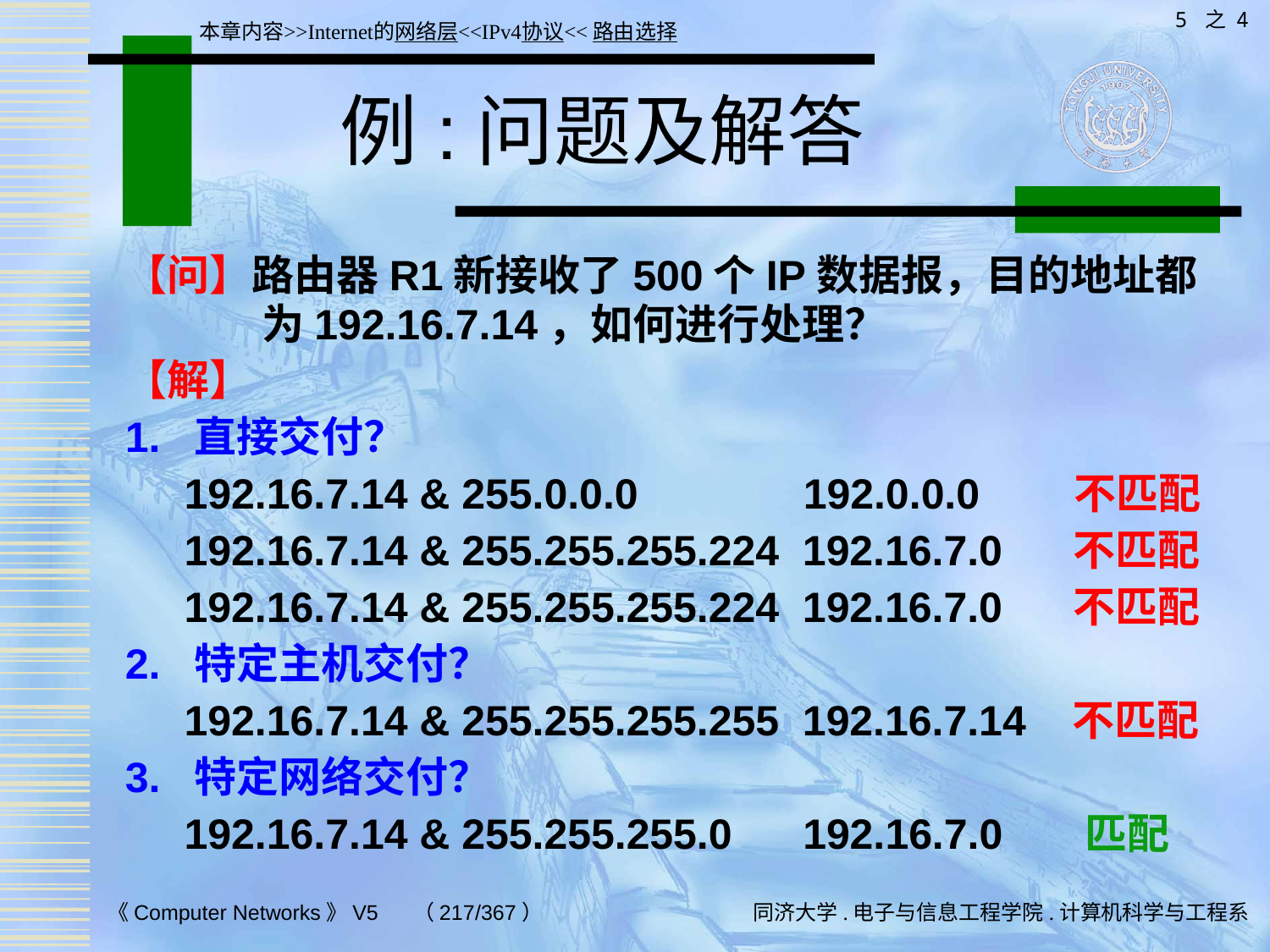

5 之 4
本章内容>>Internet的网络层<<IPv4协议<<路由选择
# 例:问题及解答
【问】路由器R1新接收了500个IP数据报，目的地址都为192.16.7.14，如何进行处理？
【解】
1.  直接交付？
     192.16.7.14 & 255.0.0.0              192.0.0.0       不匹配
     192.16.7.14 & 255.255.255.224  192.16.7.0     不匹配
     192.16.7.14 & 255.255.255.224  192.16.7.0     不匹配
2.  特定主机交付？
     192.16.7.14 & 255.255.255.255  192.16.7.14   不匹配
3.  特定网络交付？
     192.16.7.14 & 255.255.255.0      192.16.7.0      匹配